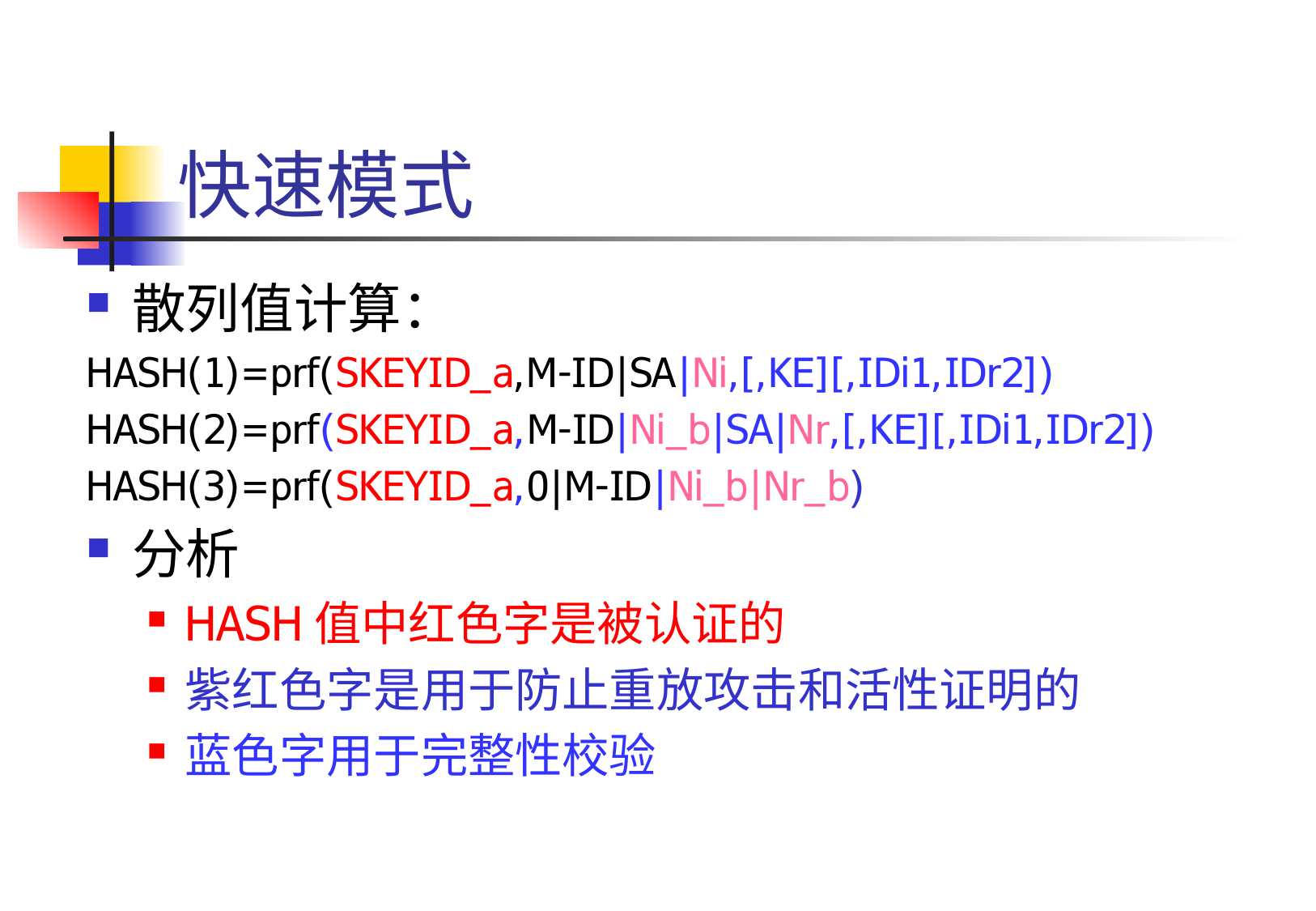

# 快速模式
散列值计算：
HASH(1)=prf(SKEYID_a,M-ID|SA|Ni,[,KE][,IDi1,IDr2])
HASH(2)=prf(SKEYID_a,M-ID|Ni_b|SA|Nr,[,KE][,IDi1,IDr2])
HASH(3)=prf(SKEYID_a,0|M-ID|Ni_b|Nr_b)
分析
HASH值中红色字是被认证的
紫红色字是用于防止重放攻击和活性证明的
蓝色字用于完整性校验